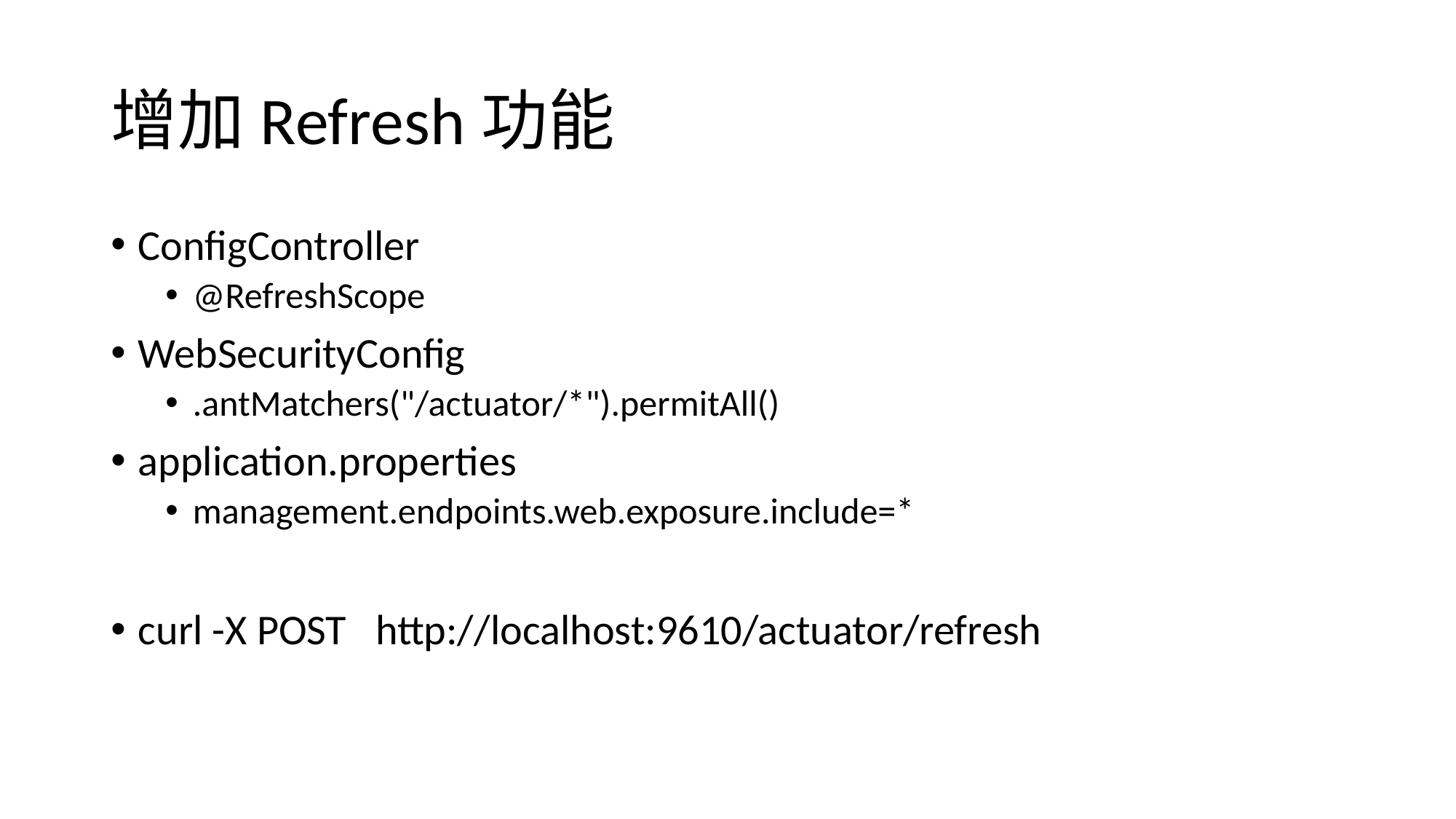

# 增加Refresh功能
ConfigController
@RefreshScope
WebSecurityConfig
.antMatchers("/actuator/*").permitAll()
application.properties
management.endpoints.web.exposure.include=*

curl -X POST   http://localhost:9610/actuator/refresh